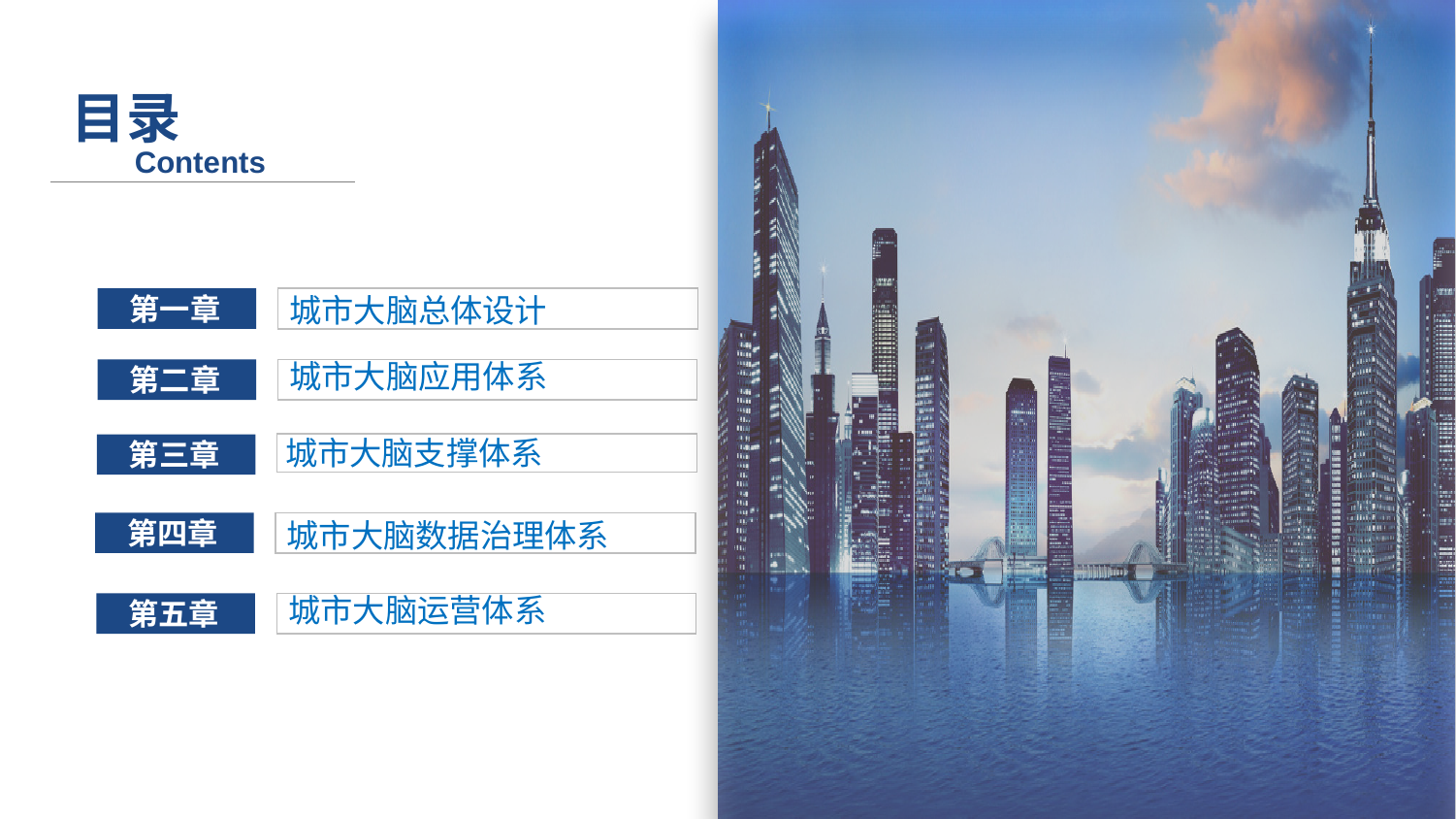

目录
Contents
第一章

城市大脑总体设计

城市大脑应用体系

第二章

城市大脑支撑体系

第三章

第四章

城市大脑数据治理体系

城市大脑运营体系

第五章